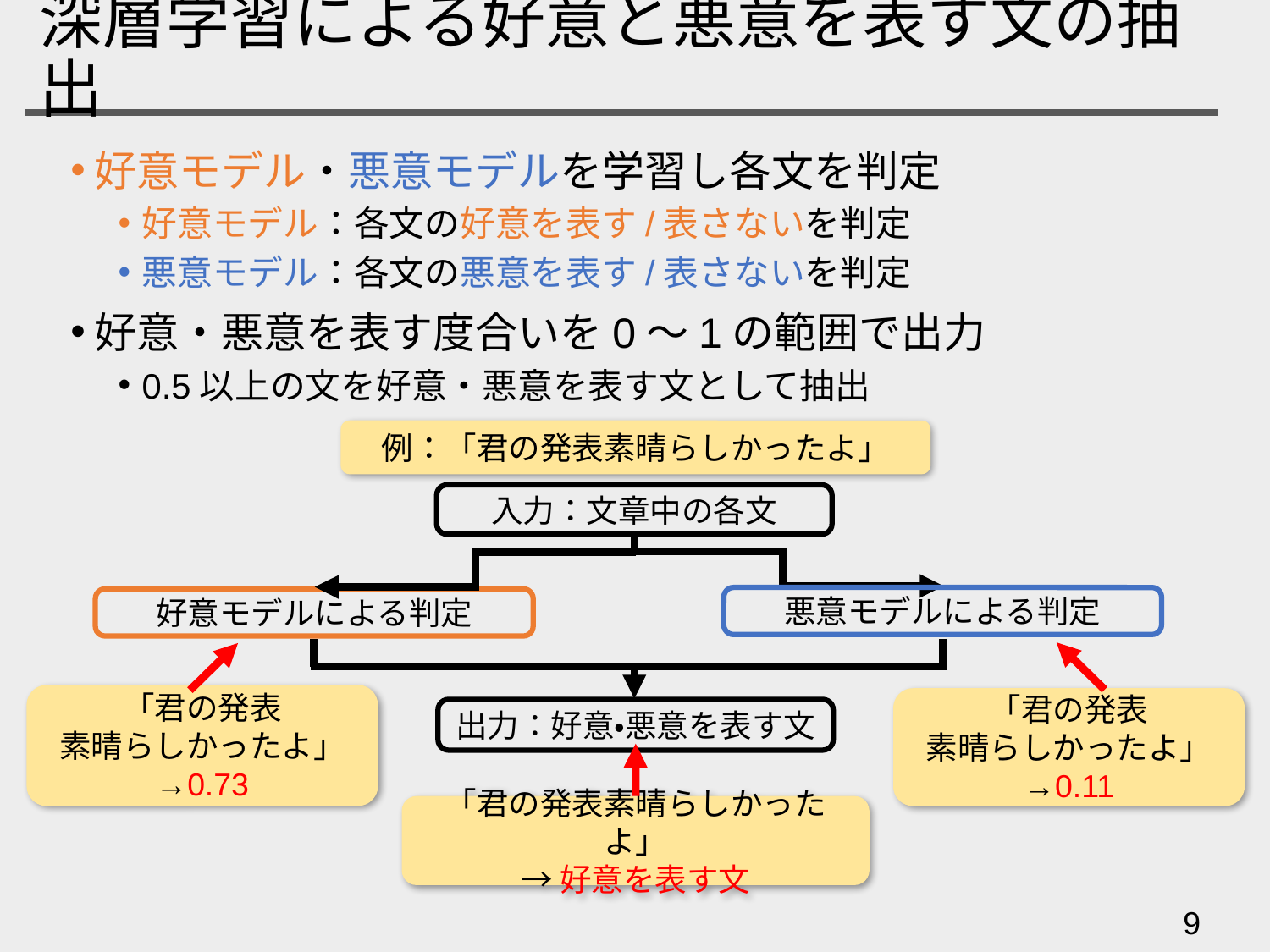

# 深層学習による好意と悪意を表す文の抽出
好意モデル・悪意モデルを学習し各文を判定
好意モデル：各文の好意を表す/表さないを判定
悪意モデル：各文の悪意を表す/表さないを判定
好意・悪意を表す度合いを0〜1の範囲で出力
0.5以上の文を好意・悪意を表す文として抽出

例：「君の発表素晴らしかったよ」
入力：文章中の各文
好意モデルによる判定
出力：好意・悪意を表す文
悪意モデルによる判定
「君の発表
素晴らしかったよ」
→0.73
「君の発表
素晴らしかったよ」
→0.11
「君の発表素晴らしかったよ」
→好意を表す文
9